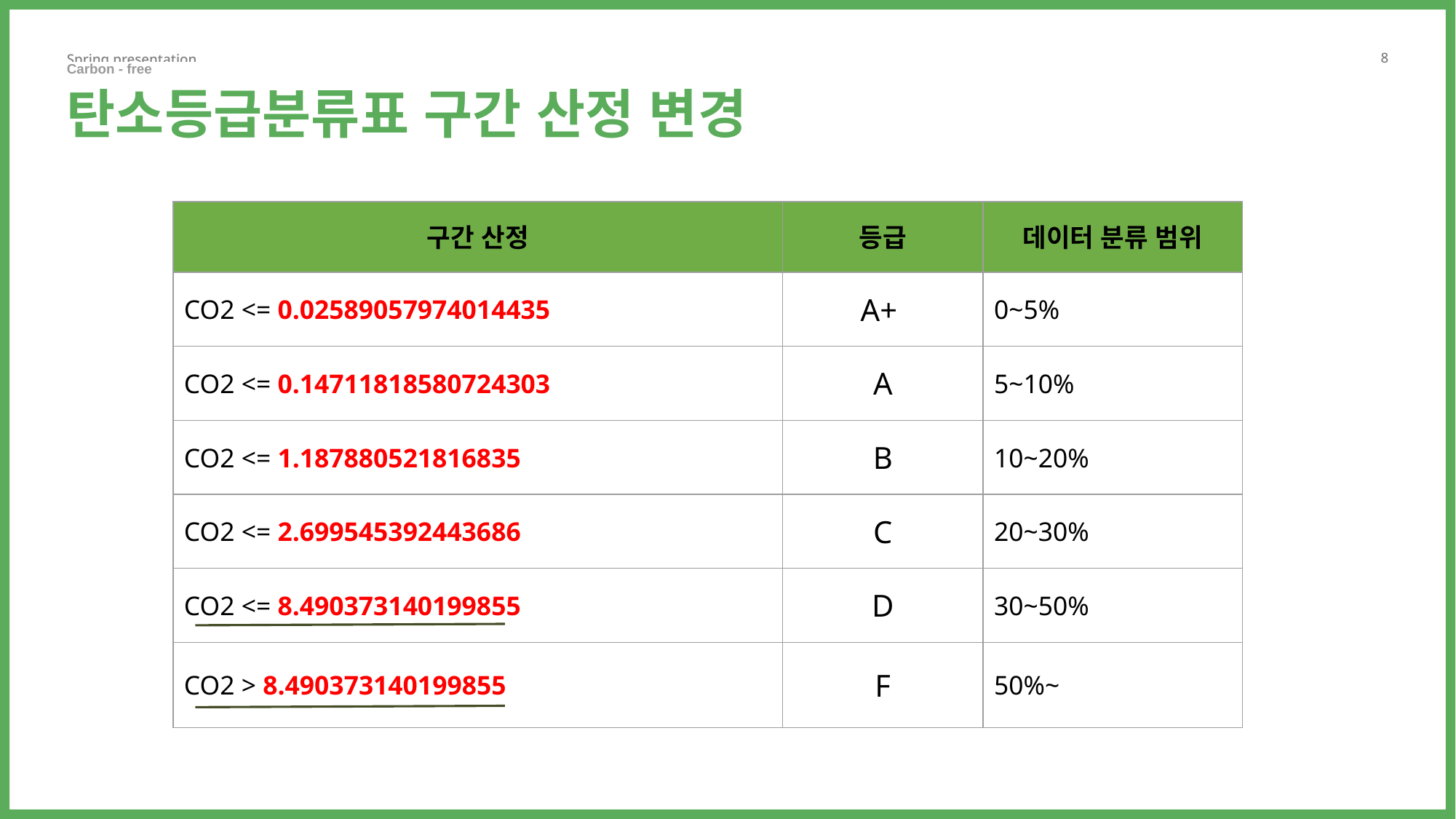

Carbon - free             ㅤ ㅤ

탄소등급분류표 구간 산정 변경
| 구간 산정 | 등급 | 데이터 분류 범위 |
| --- | --- | --- |
| CO2 <= 0.02589057974014435 | A+ | 0~5% |
| CO2 <= 0.14711818580724303 | A | 5~10% |
| CO2 <= 1.187880521816835 | B | 10~20% |
| CO2 <= 2.699545392443686 | C | 20~30% |
| CO2 <= 8.490373140199855 | D | 30~50% |
| CO2 > 8.490373140199855 | F | 50%~ |